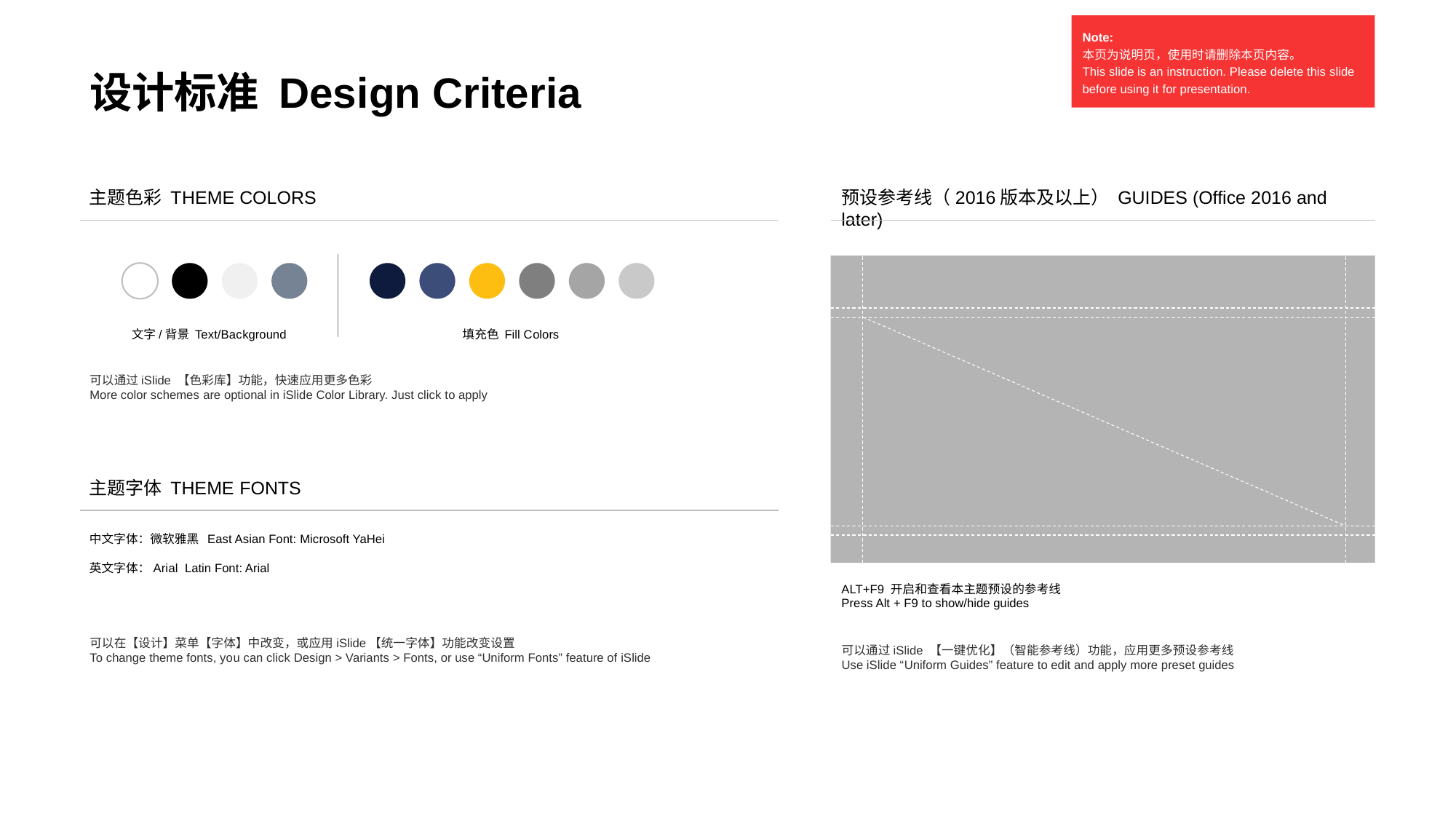

设计标准 Desi gn Criteria
Note:
本页为说明页，使用时请删除本页内容。
This slide is an instructi on. Please delete this slide before using it for presentation.
主题色彩 T HEME COLORS
预设参考线 （2016版本及以上） GUIDES (Office 2016 and later)

文字/背景 Text/Bac kground
填充色 Fill C olors
可以通过iSlide 【色彩库】功能，快速应用更多色彩
More color schemes  are optional in iSlide Color Library. Just click to apply
主题字体 THEME  FONTS
中文字体：微软雅黑  East Asian Font: Microsoft YaHei

英文字体：Ari al  Latin Font: Arial
ALT+F9 开启和查看本主题预设的参考线
Pre ss Alt + F9 to show/hide guides

可以通过iSlide 【一键优化】（智能参考线）功能，应用更多预设参考线
Use iSlide “ Uniform Guides” feature to edit and apply more preset guides
可以在【设计】菜单【字体】中改变，或应用iSlide【统一字体】功能改变设置
To change theme fonts, yo u can click Design > Variants > Fonts, or use “Uniform Fonts” feature of iSlide